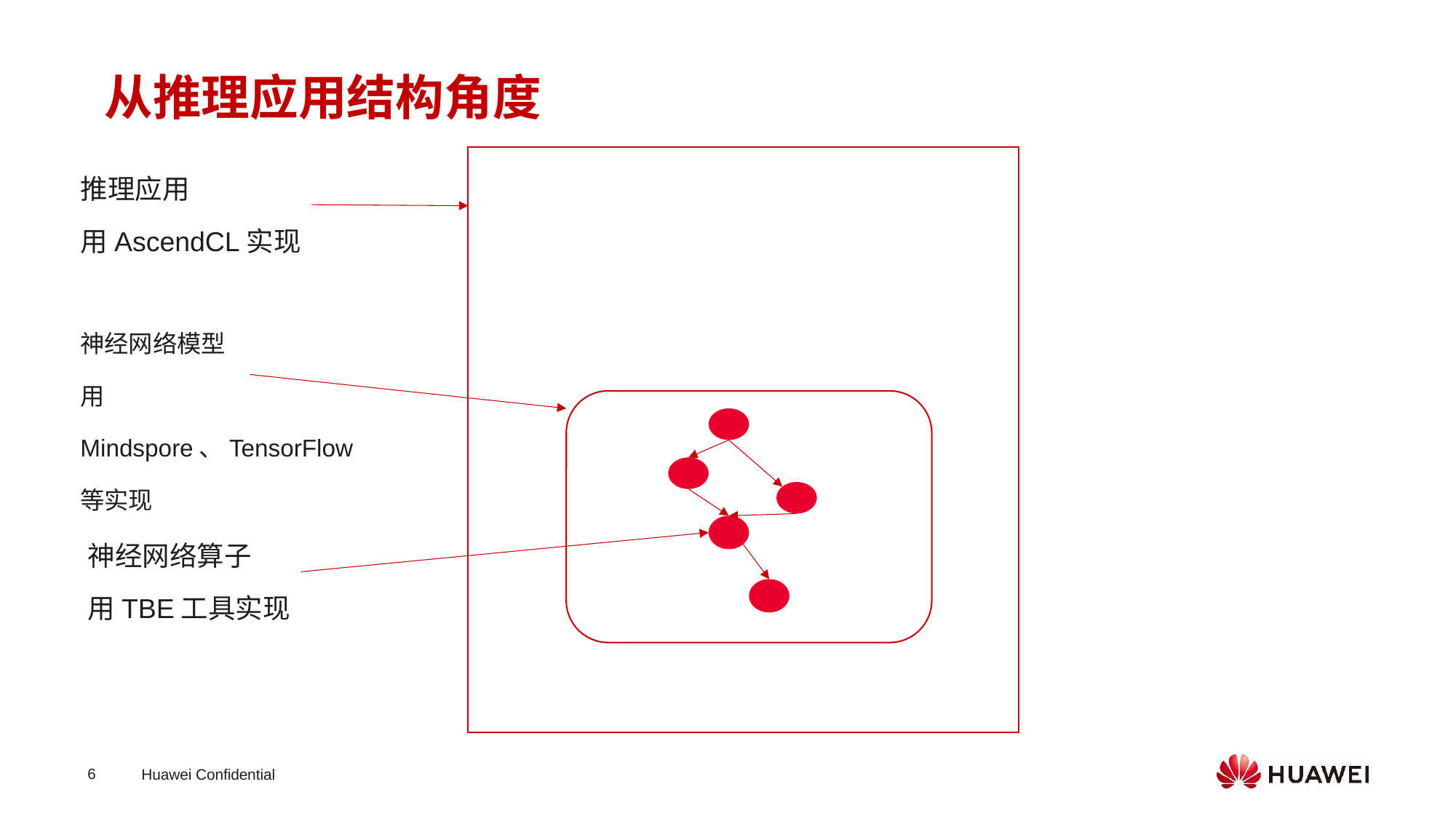

从推理应用结构角度
推理应用
用AscendCL实现

神经网络模型
用Mindspore、TensorFlow等实现

神经网络算子
用TBE工具实现